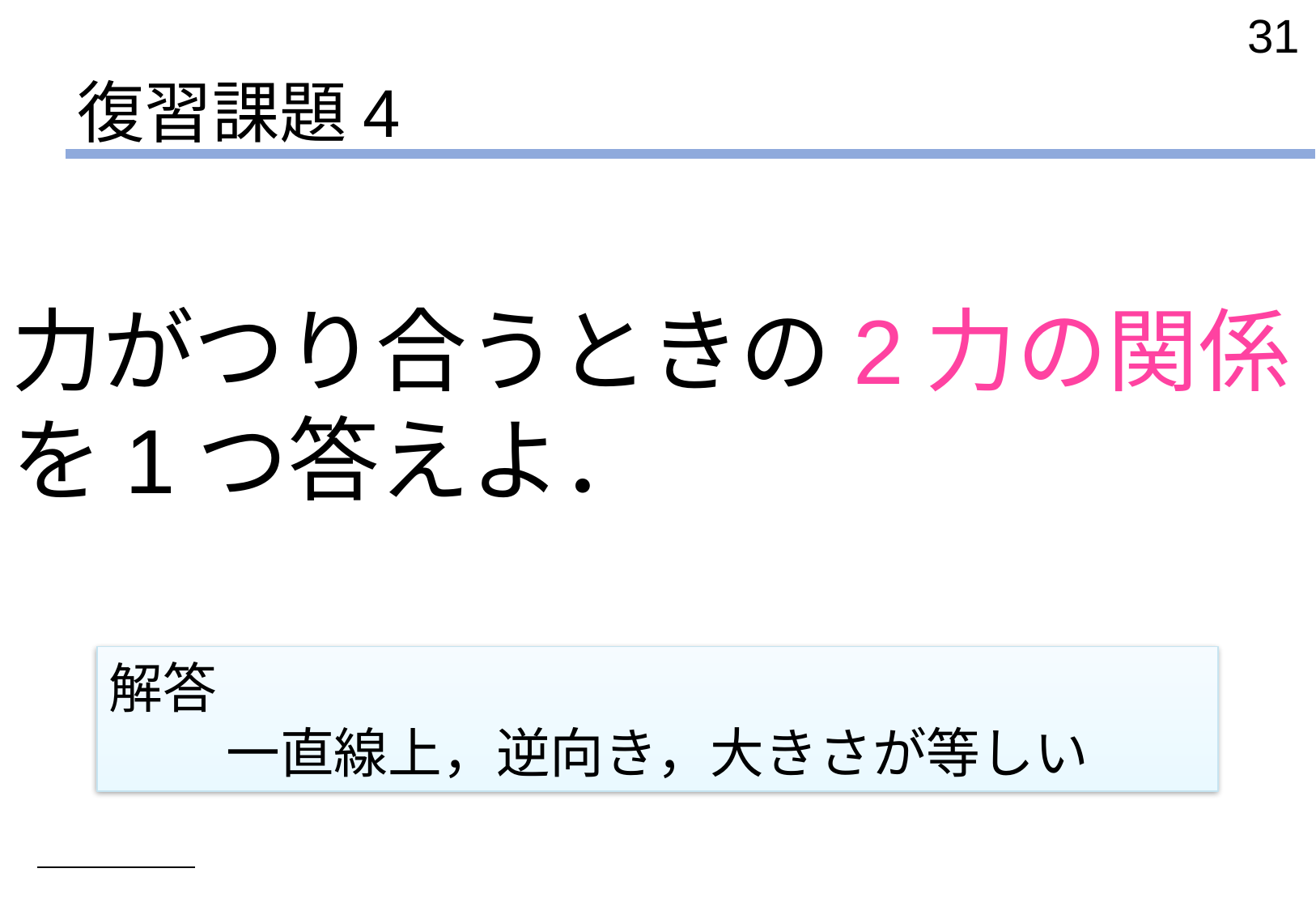

31
# 復習課題4
力がつり合うときの2力の関係を1つ答えよ．
解答
一直線上，逆向き，大きさが等しい